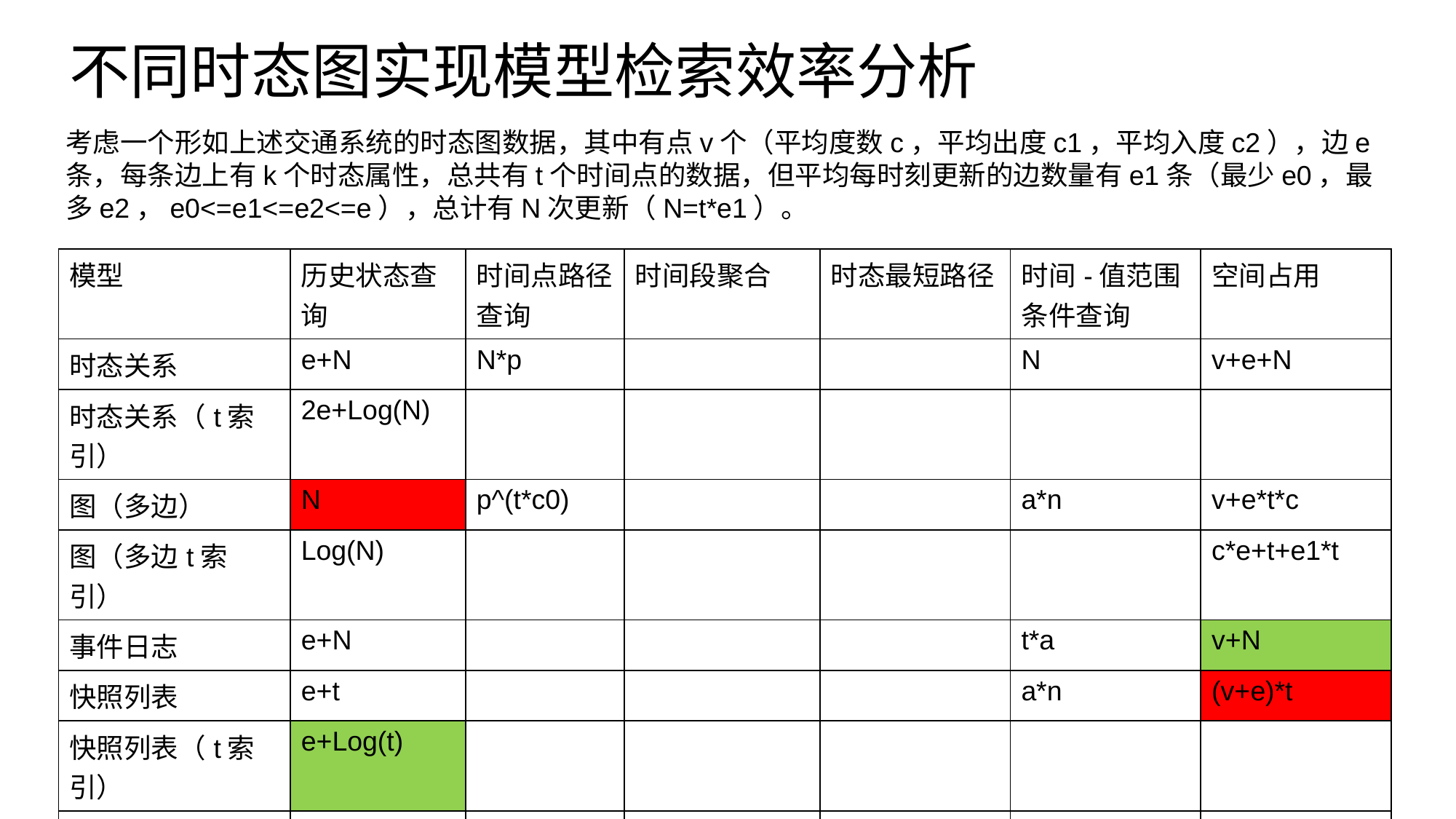

# 不同时态图实现模型检索效率分析
考虑一个形如上述交通系统的时态图数据，其中有点v个（平均度数c，平均出度c1，平均入度c2），边e条，每条边上有k个时态属性，总共有t个时间点的数据，但平均每时刻更新的边数量有e1条（最少e0，最多e2，e0<=e1<=e2<=e），总计有N次更新（N=t*e1）。

| 模型 | 历史状态查询 | 时间点路径查询 | 时间段聚合 | 时态最短路径 | 时间-值范围条件查询 | 空间占用 |
| --- | --- | --- | --- | --- | --- | --- |
| 时态关系 | e+N | N\*p |  |  | N | v+e+N |
| 时态关系（t索引） | 2e+Log(N) |  |  |  |  |  |
| 图（多边） | N | p^(t\*c0) |  |  | a\*n | v+e\*t\*c |
| 图（多边t索引） | Log(N) |  |  |  |  | c\*e+t+e1\*t |
| 事件日志 | e+N |  |  |  | t\*a | v+N |
| 快照列表 | e+t |  |  |  | a\*n | (v+e)\*t |
| 快照列表（t索引） | e+Log(t) |  |  |  |  |  |
| 时态属性图 | e+N | p^(t\*c0) | a\*Log(t) | n\*n | a\*Log(t\*n) | v+e+N |
| 时态属性图（t索引） | e+eLog(N/e) |  |  |  |  |  |